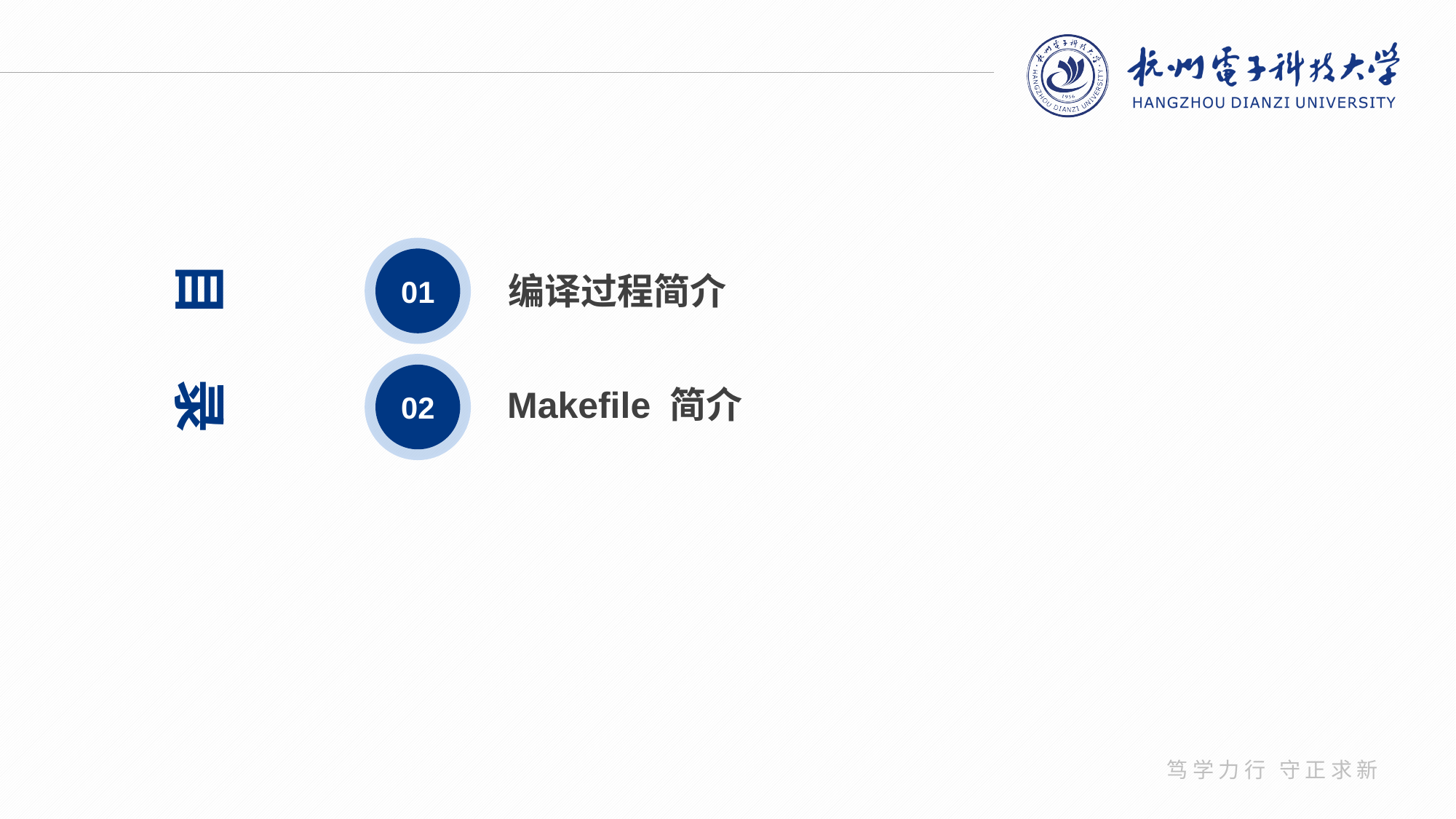

目     录

01
编译过程简介

02
Makefile 简介
笃学力行 守正求新
ANALYSIS & DISCUSSION
RESEARCH STATUS
RESEARCH PURPOSE
RESEARCH METHODS
RESEARCH RESULTS